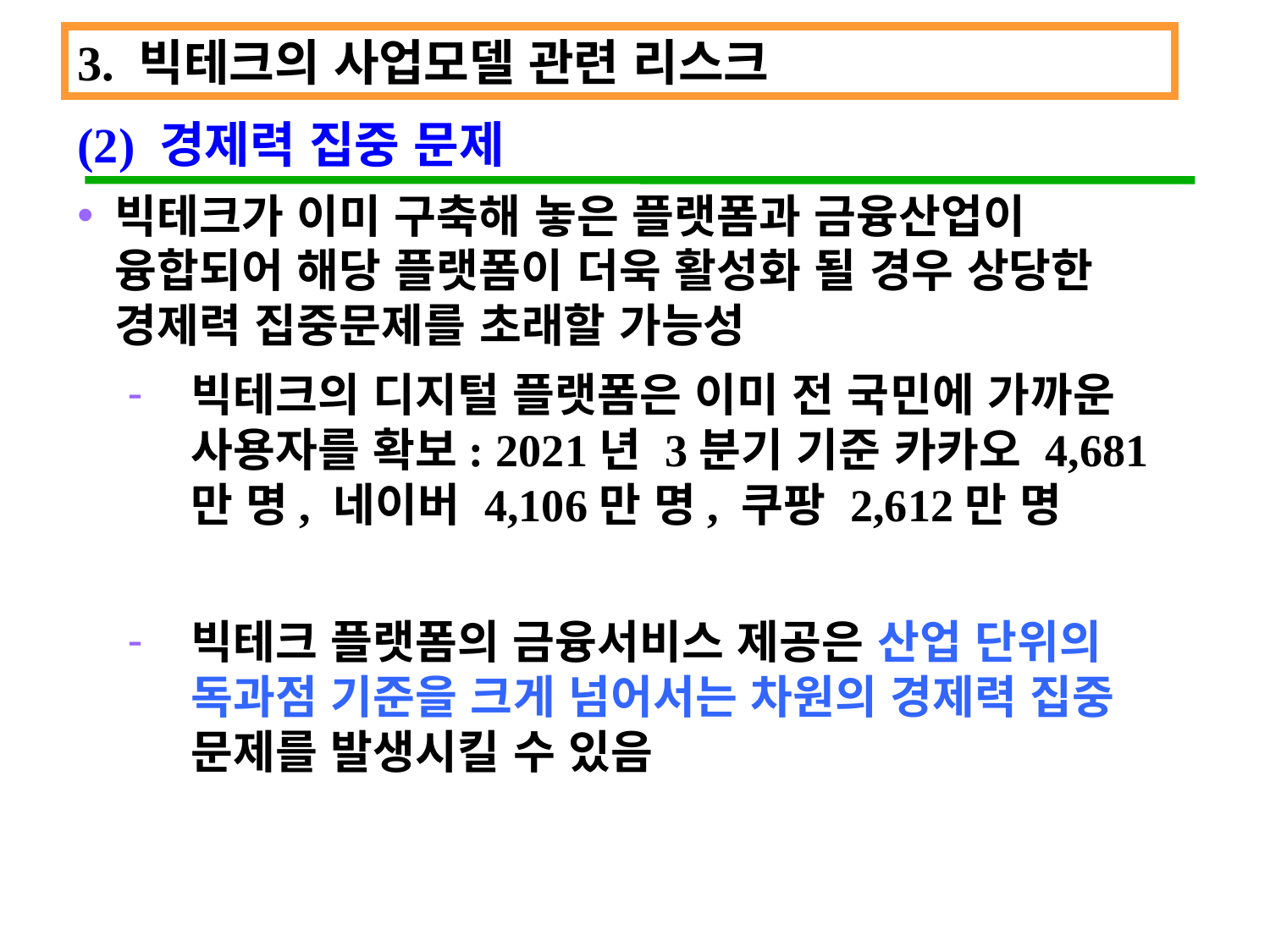

3. 빅테크의 사업모델 관련 리스크
(2) 경제력 집중 문제
빅테크가 이미 구축해 놓은 플랫폼과 금융산업이 융합되어 해당 플랫폼이 더욱 활성화 될 경우 상당한 경제력 집중문제를 초래할 가능성
빅테크의 디지털 플랫폼은 이미 전 국민에 가까운 사용자를 확보: 2021년 3분기 기준 카카오 4,681만 명, 네이버 4,106만 명, 쿠팡 2,612만 명

빅테크 플랫폼의 금융서비스 제공은 산업 단위의 독과점 기준을 크게 넘어서는 차원의 경제력 집중 문제를 발생시킬 수 있음